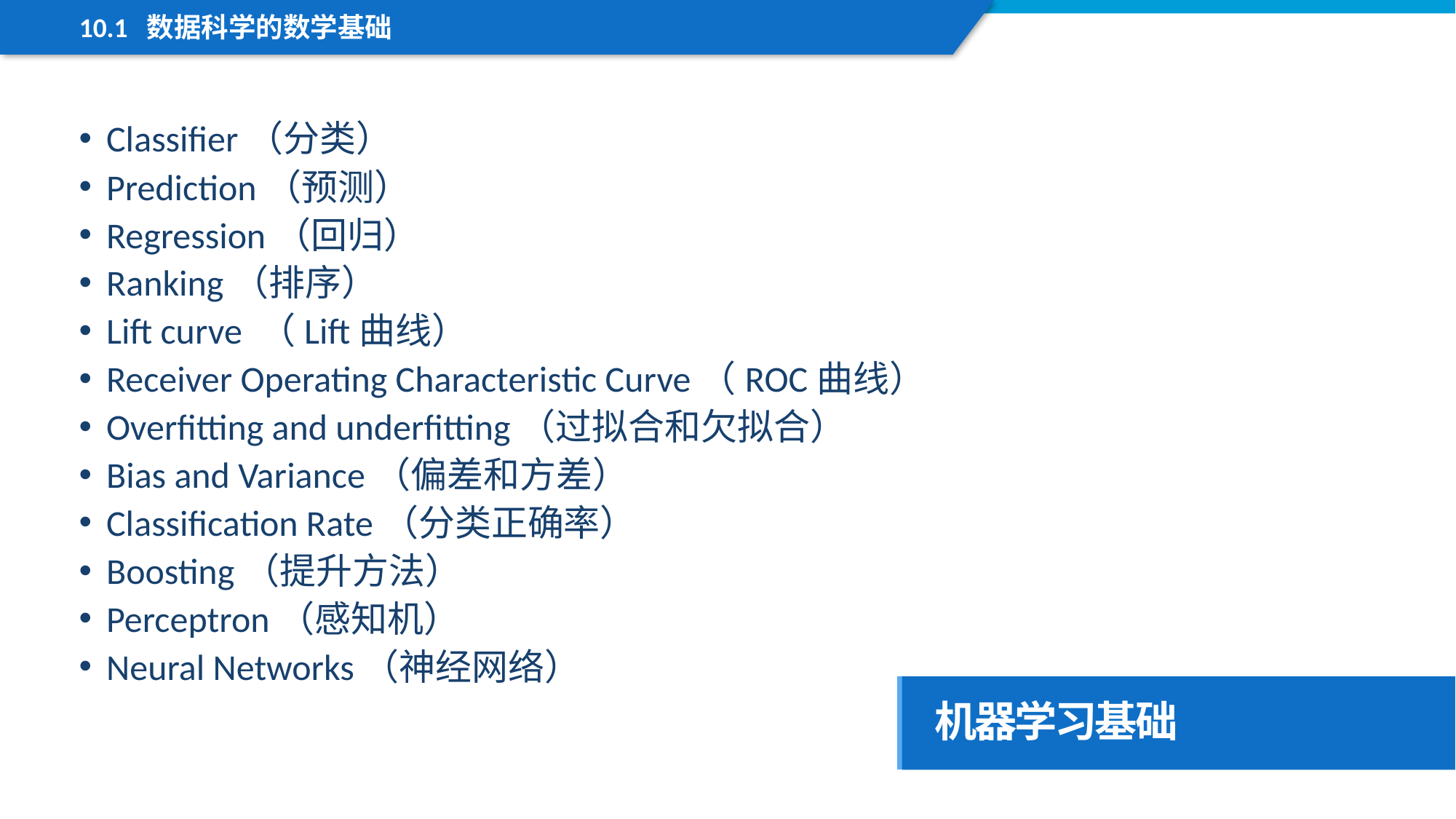

10.1  数据科学的数学基础
Classifier（分类）
Prediction（预测）
Regression（回归）
Ranking（排序）
Lift curve （Lift曲线）
Receiver Operating Characteristic Curve（ROC曲线）
Overfitting and underfitting（过拟合和欠拟合）
Bias and Variance（偏差和方差）
Classification Rate（分类正确率）
Boosting（提升方法）
Perceptron（感知机）
Neural Networks（神经网络）
机器学习基础